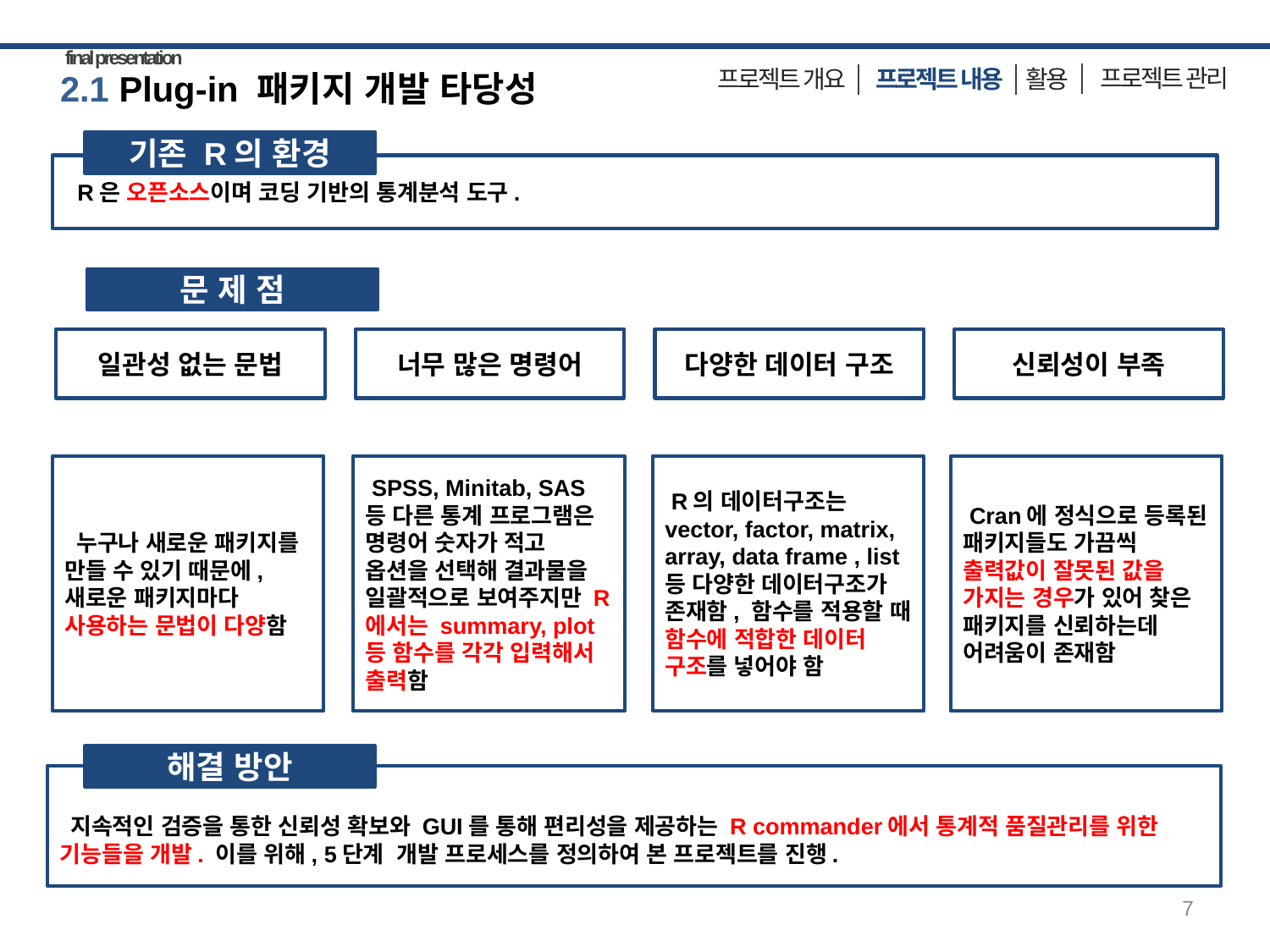

사례
해결방안
final presentation
프로젝트 관리
활용
 프로젝트 내용
프로젝트 개요

2.1 Plug-in 패키지 개발 타당성

기존 R의 환경
  R은 오픈소스이며 코딩 기반의 통계분석 도구.
문 제 점
일관성 없는 문법
너무 많은 명령어
다양한 데이터 구조
신뢰성이 부족
 누구나 새로운 패키지를 만들 수 있기 때문에, 새로운 패키지마다 사용하는 문법이 다양함
 SPSS, Minitab, SAS 등 다른 통계 프로그램은 명령어 숫자가 적고 옵션을 선택해 결과물을 일괄적으로 보여주지만 R에서는 summary, plot 등 함수를 각각 입력해서 출력함
 R의 데이터구조는 vector, factor, matrix, array, data frame , list 등 다양한 데이터구조가 존재함, 함수를 적용할 때 함수에 적합한 데이터 구조를 넣어야 함
 Cran에 정식으로 등록된 패키지들도 가끔씩 출력값이 잘못된 값을 가지는 경우가 있어 찾은 패키지를 신뢰하는데 어려움이 존재함
해결 방안

 지속적인 검증을 통한 신뢰성 확보와 GUI를 통해 편리성을 제공하는 R commander에서 통계적 품질관리를 위한 기능들을 개발. 이를 위해, 5단계  개발 프로세스를 정의하여 본 프로젝트를 진행.
7